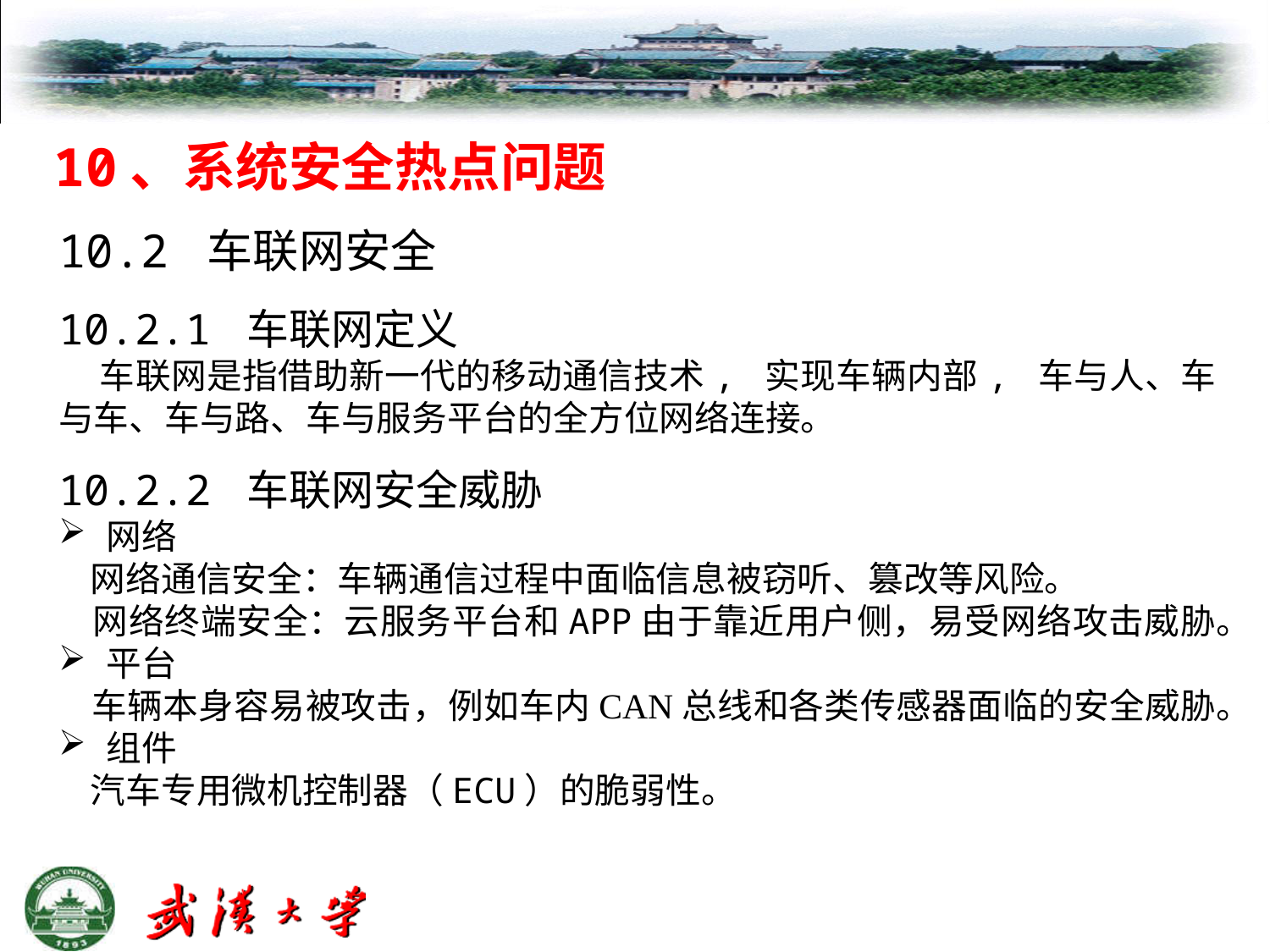

10、系统安全热点问题
10.2 车联网安全
10.2.1 车联网定义
    车联网是指借助新一代的移动通信技术, 实现车辆内部, 车与人、车与车、车与路、车与服务平台的全方位网络连接。
10.2.2 车联网安全威胁
网络
   网络通信安全：车辆通信过程中面临信息被窃听、篡改等风险。
   网络终端安全：云服务平台和APP由于靠近用户侧，易受网络攻击威胁。
平台
   车辆本身容易被攻击，例如车内CAN总线和各类传感器面临的安全威胁。
组件
   汽车专用微机控制器（ECU）的脆弱性。